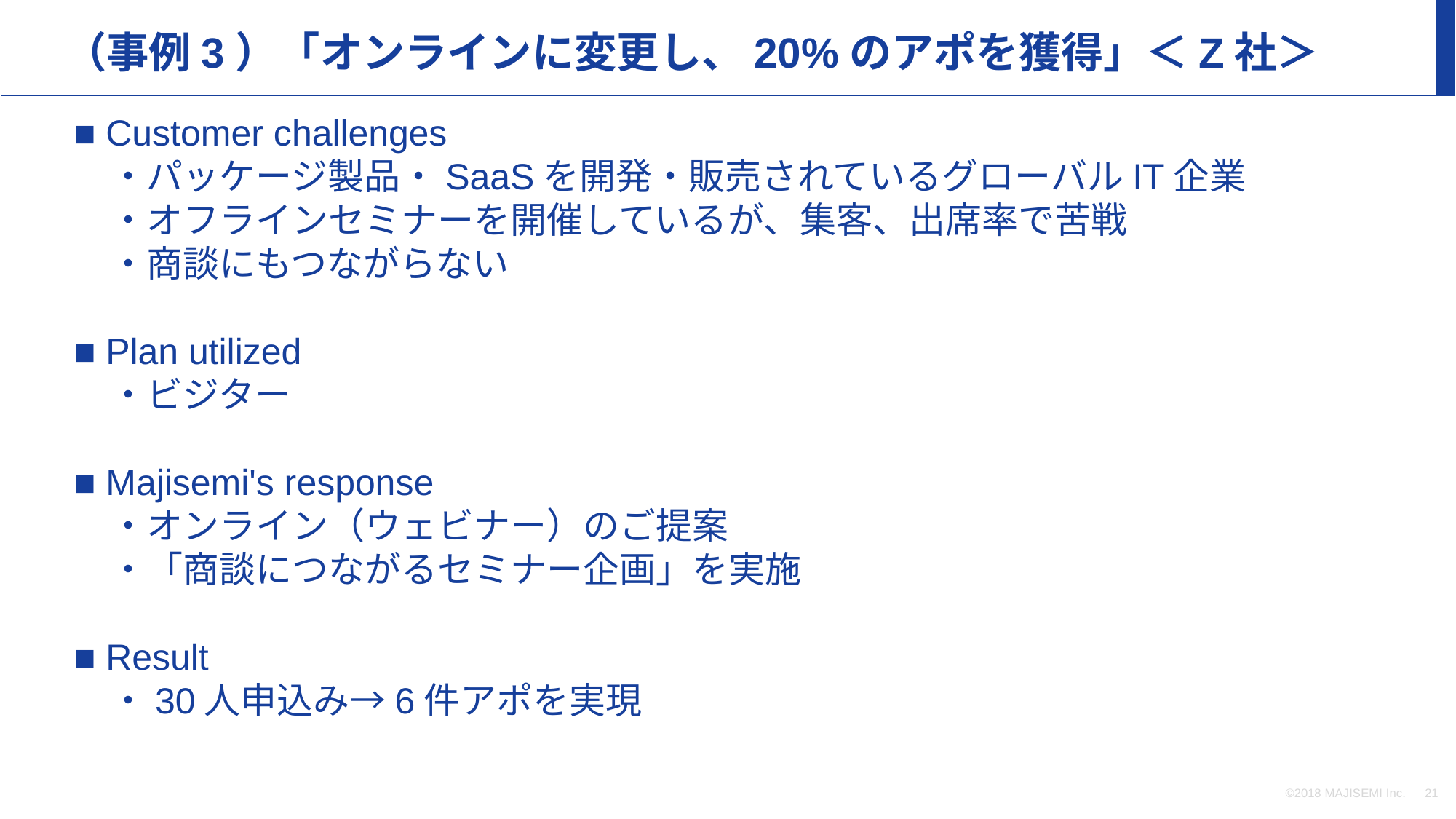

（事例3）「オンラインに変更し、20%のアポを獲得」＜Z社＞
■ Customer challenges
　・パッケージ製品・SaaSを開発・販売されているグローバルIT企業
　・オフラインセミナーを開催しているが、集客、出席率で苦戦
　・商談にもつながらない

■ Plan utilized
　・ビジター

■ Majisemi's response
　・オンライン（ウェビナー）のご提案
　・「商談につながるセミナー企画」を実施

■ Result
　・30人申込み→6件アポを実現
©2018 MAJISEMI Inc.
21